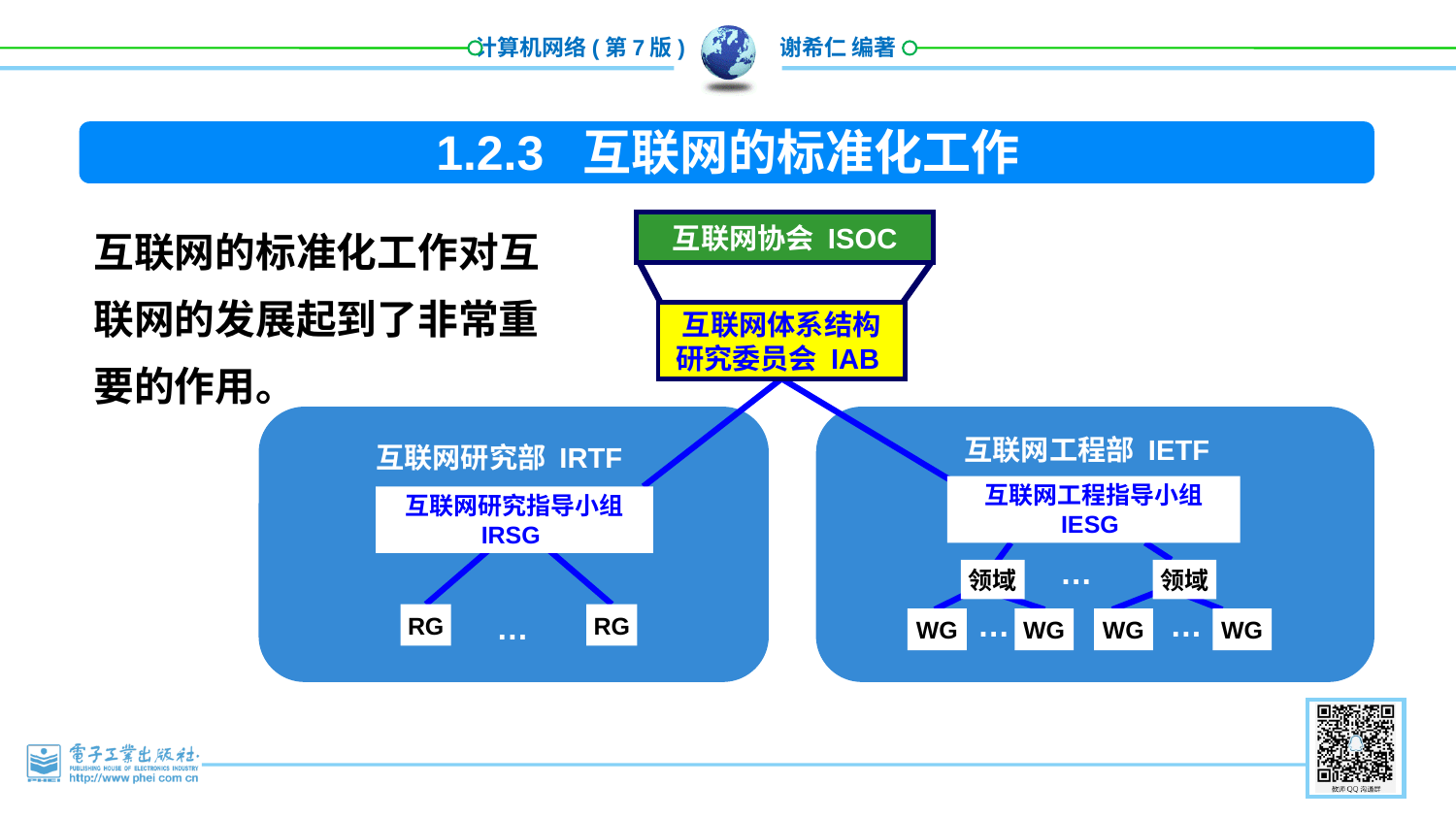

1.2.3  互联网的标准化工作

互联网的标准化工作对互联网的发展起到了非常重要的作用。
互联网协会 ISOC
互联网体系结构
研究委员会 IAB

互联网工程部 IETF
互联网研究部 IRTF
互联网工程指导小组
IESG
互联网研究指导小组
IRSG

…

领域
领域

…
…
…
RG
RG
WG
WG
WG
WG